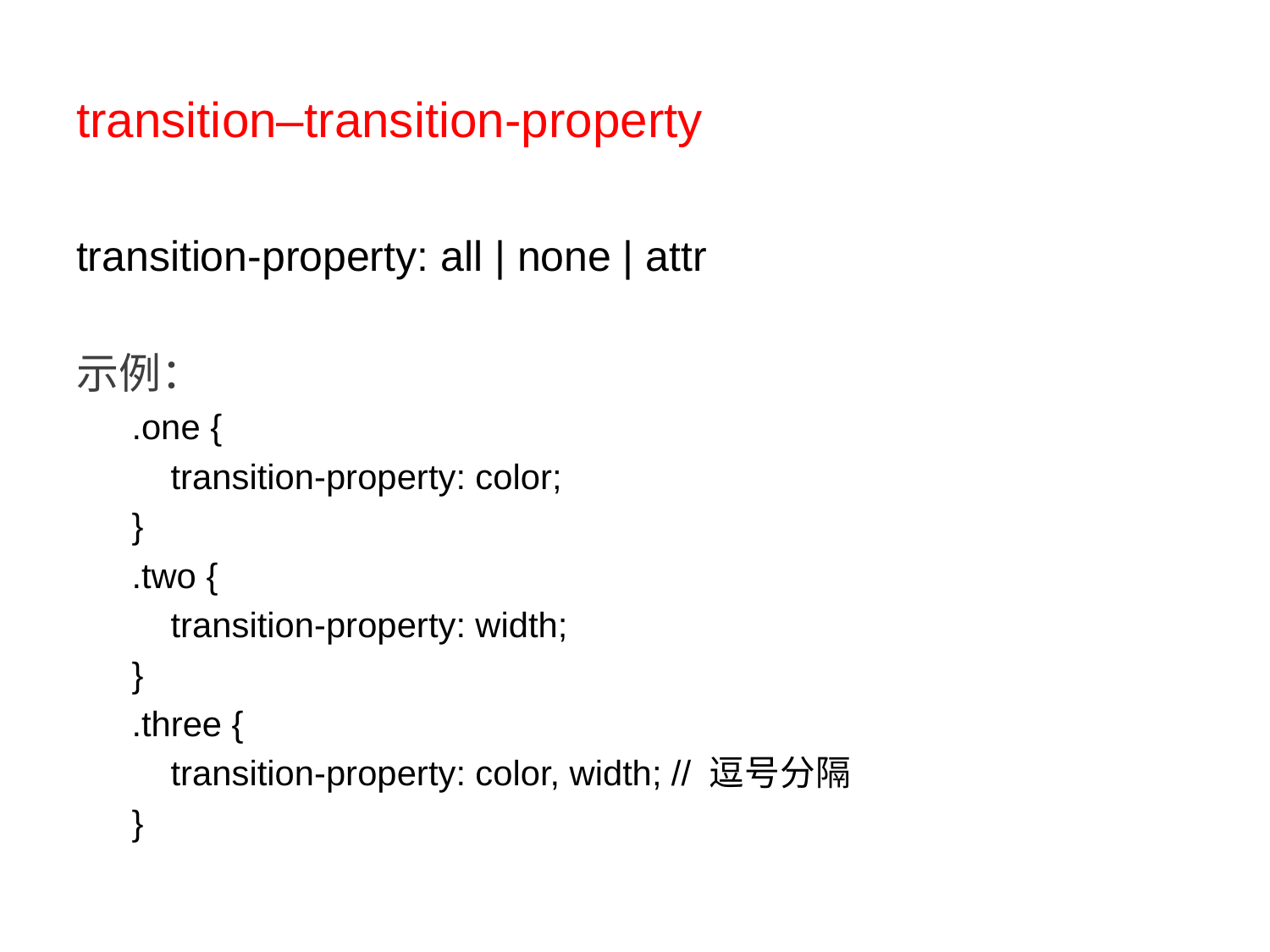

# transition–transition-property
transition-property: all | none | attr

示例：
.one {
    transition-property: color;
}
.two {
    transition-property: width;
}
.three {
    transition-property: color, width; // 逗号分隔
}